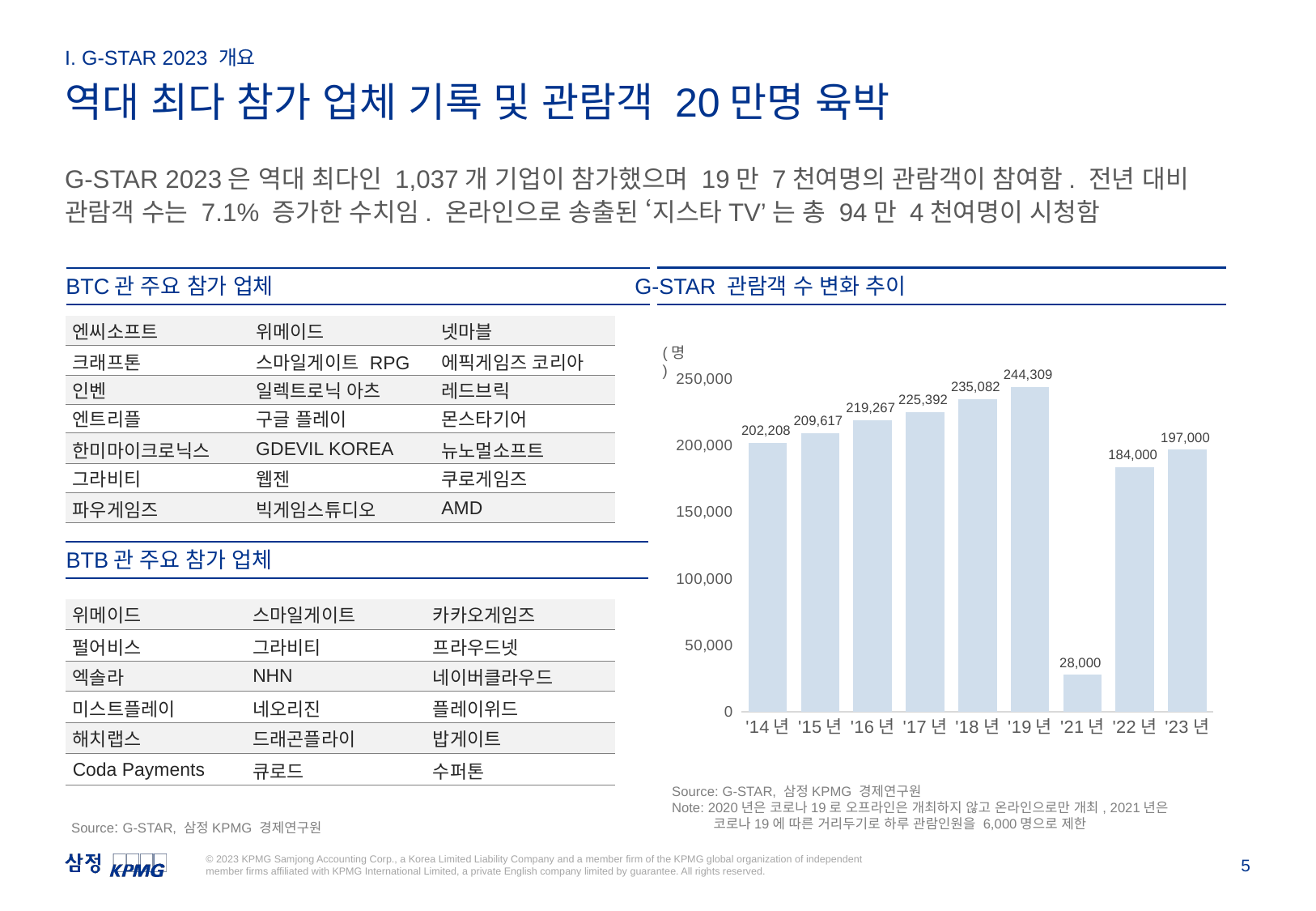

I. G-STAR 2023 개요
역대 최다 참가 업체 기록 및 관람객 20만명 육박
G-STAR 2023은 역대 최다인 1,037개 기업이 참가했으며 19만 7천여명의 관람객이 참여함. 전년 대비 관람객 수는 7.1% 증가한 수치임. 온라인으로 송출된 ‘지스타TV’는 총 94만 4천여명이 시청함
G-STAR 관람객 수 변화 추이
BTC관 주요 참가 업체
| 엔씨소프트 | 위메이드 | 넷마블 |
| --- | --- | --- |
| 크래프톤 | 스마일게이트 RPG | 에픽게임즈 코리아 |
| 인벤 | 일렉트로닉 아츠 | 레드브릭 |
| 엔트리플 | 구글 플레이 | 몬스타기어 |
| 한미마이크로닉스 | GDEVIL KOREA | 뉴노멀소프트 |
| 그라비티 | 웹젠 | 쿠로게임즈 |
| 파우게임즈 | 빅게임스튜디오 | AMD |
(명)

### Chart

| Category | 계열 1 |
|---|---|
| '14년 | 202208.0 |
| '15년 | 209617.0 |
| '16년 | 219267.0 |
| '17년 | 225392.0 |
| '18년 | 235082.0 |
| '19년 | 244309.0 |
| '21년 | 28000.0 |
| '22년 | 184000.0 |
| '23년 | 197000.0 |
BTB관 주요 참가 업체
| 위메이드 | 스마일게이트 | 카카오게임즈 |
| --- | --- | --- |
| 펄어비스 | 그라비티 | 프라우드넷 |
| 엑솔라 | NHN | 네이버클라우드 |
| 미스트플레이 | 네오리진 | 플레이위드 |
| 해치랩스 | 드래곤플라이 | 밥게이트 |
| Coda Payments | 큐로드 | 수퍼톤 |
Source: G-STAR, 삼정KPMG 경제연구원
Note: 2020년은 코로나19로 오프라인은 개최하지 않고 온라인으로만 개최, 2021년은
          코로나19에 따른 거리두기로 하루 관람인원을 6,000명으로 제한
Source: G-STAR, 삼정KPMG 경제연구원